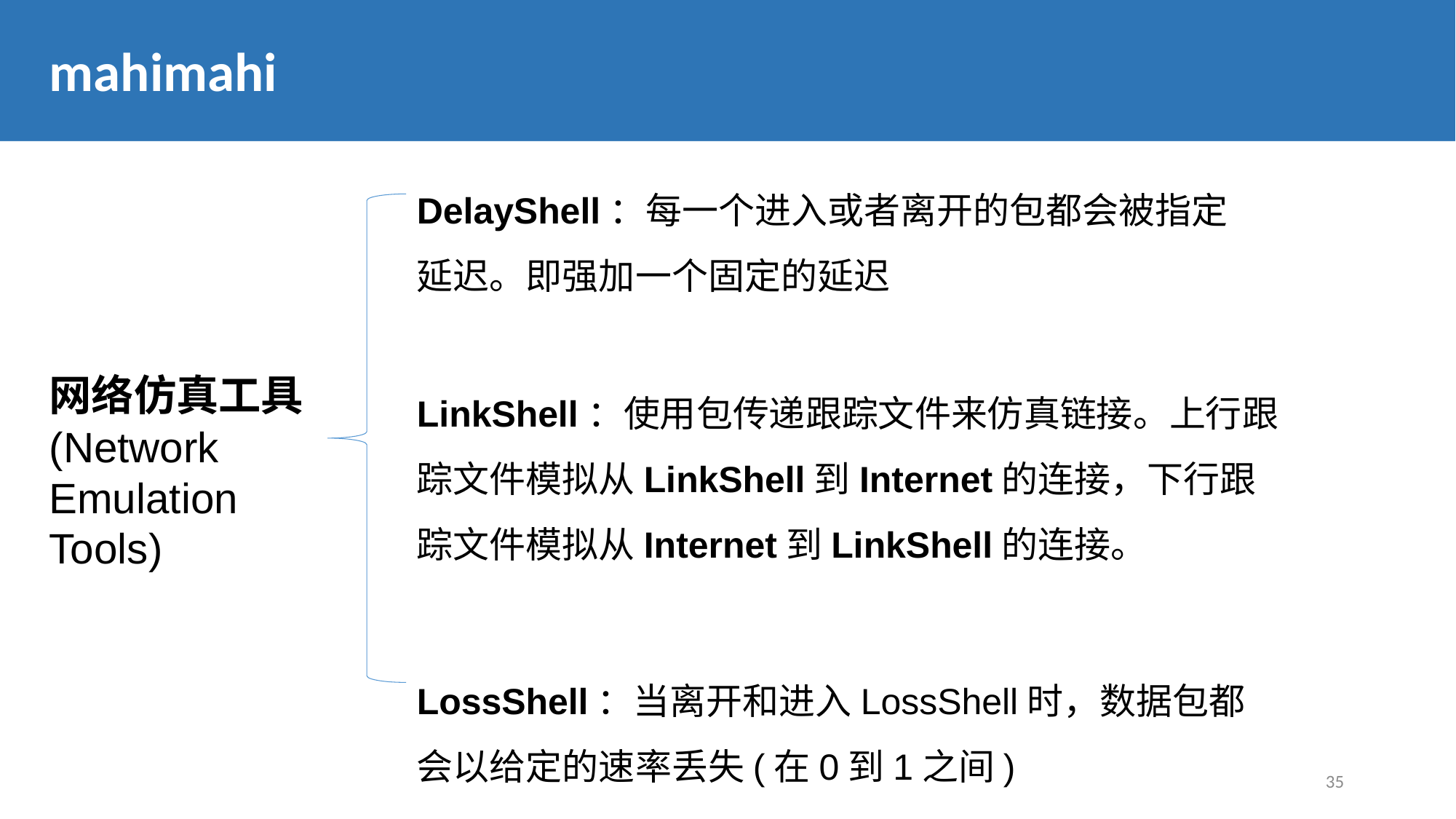

mahimahi
DelayShell：每一个进入或者离开的包都会被指定延迟。即强加一个固定的延迟

网络仿真工具(Network Emulation Tools)
LinkShell：使用包传递跟踪文件来仿真链接。上行跟踪文件模拟从LinkShell到Internet的连接，下行跟踪文件模拟从Internet到LinkShell的连接。
LossShell：当离开和进入LossShell时，数据包都会以给定的速率丢失(在0到1之间)
35